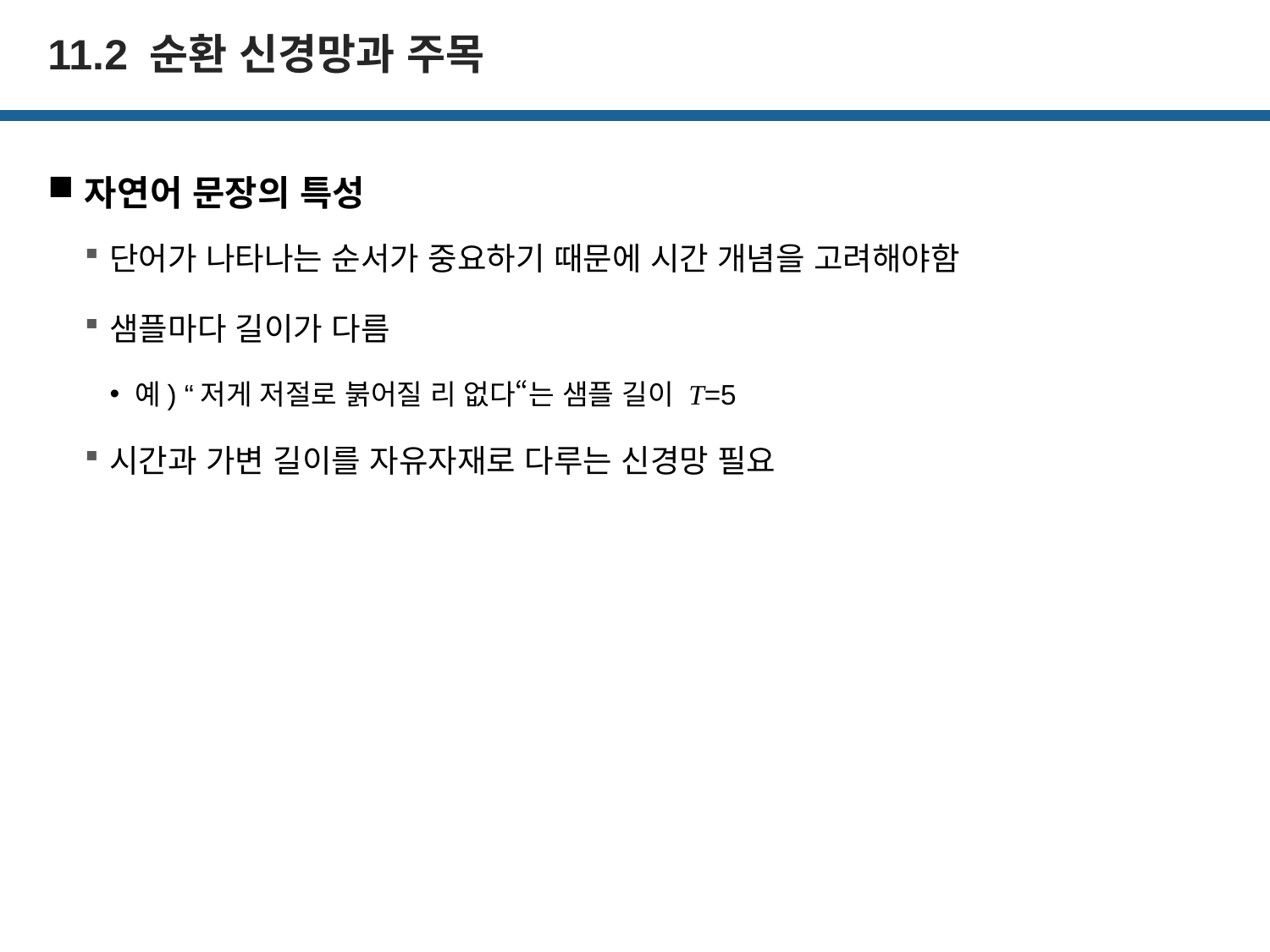

# 11.2 순환 신경망과 주목
자연어 문장의 특성
단어가 나타나는 순서가 중요하기 때문에 시간 개념을 고려해야함
샘플마다 길이가 다름
예) “저게 저절로 붉어질 리 없다“는 샘플 길이 T=5
시간과 가변 길이를 자유자재로 다루는 신경망 필요